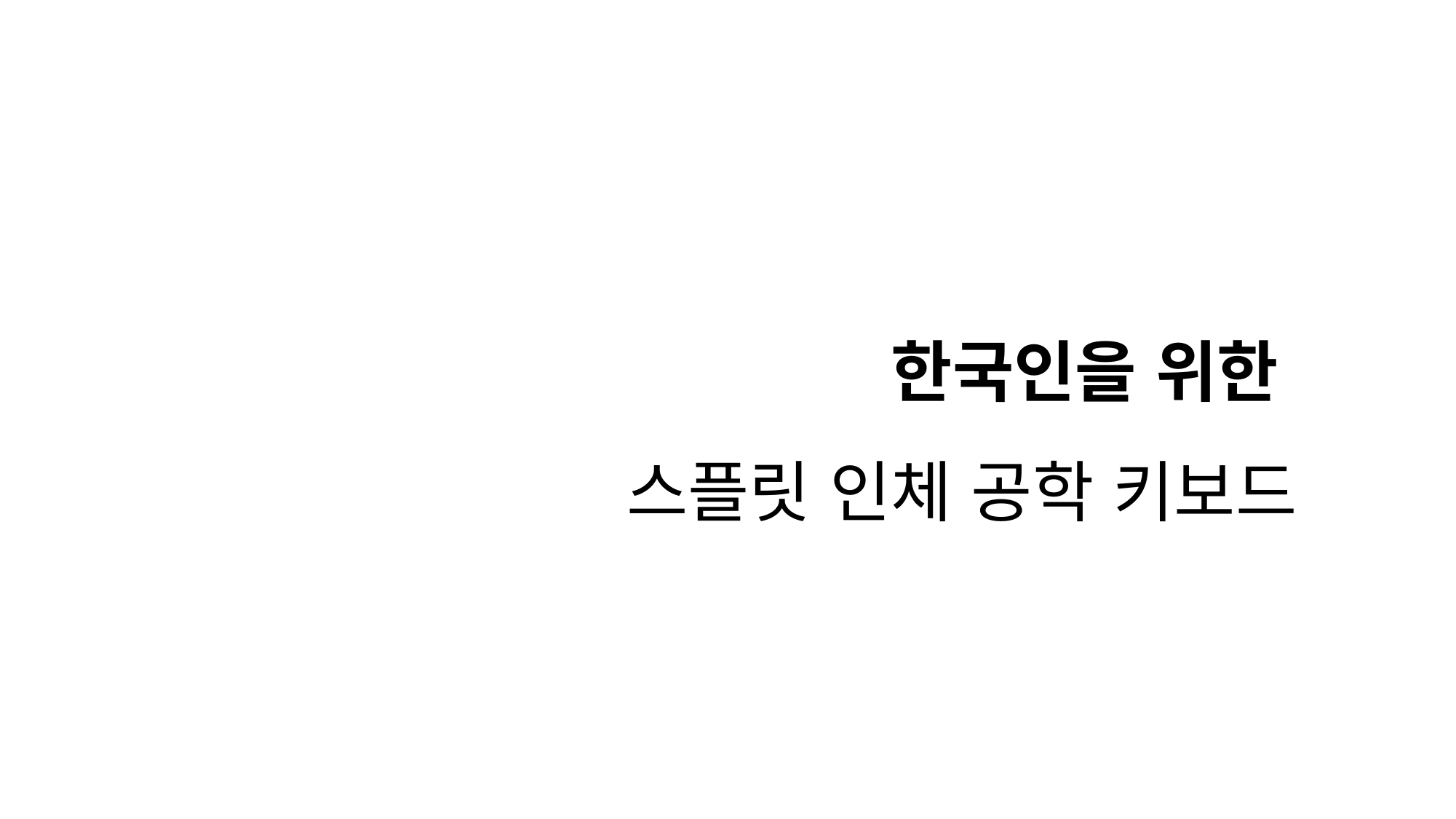

# 한국인을 위한 스플릿 인체 공학 키보드